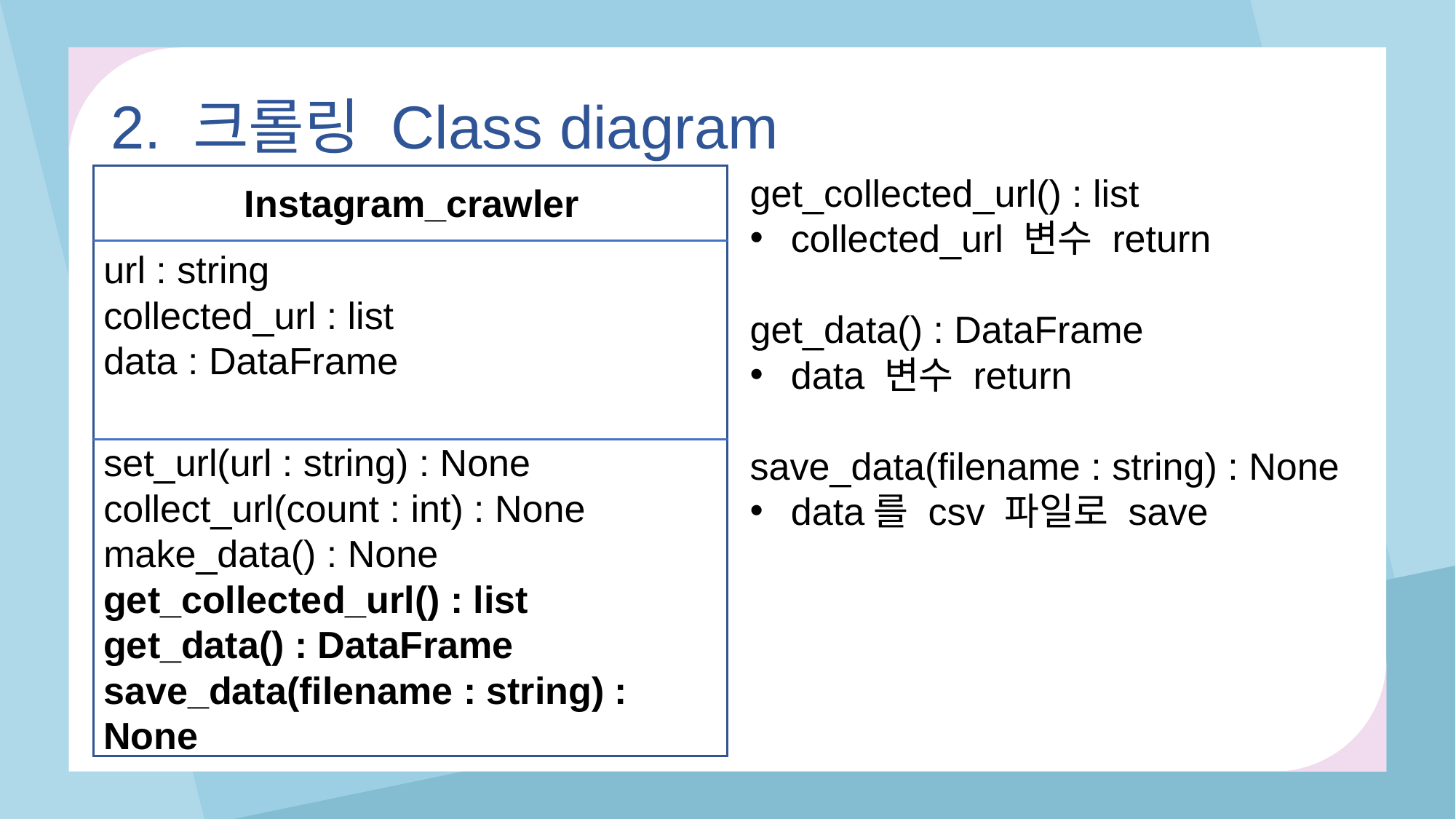

2. 크롤링 Class diagram
get_collected_url() : list
collected_url 변수 return

get_data() : DataFrame
data 변수 return

save_data(filename : string) : None
data를 csv 파일로 save

Instagram_crawler
url : string
collected_url : list
data : DataFrame
set_url(url : string) : None
collect_url(count : int) : None
make_data() : None
get_collected_url() : list
get_data() : DataFrame
save_data(filename : string) : None